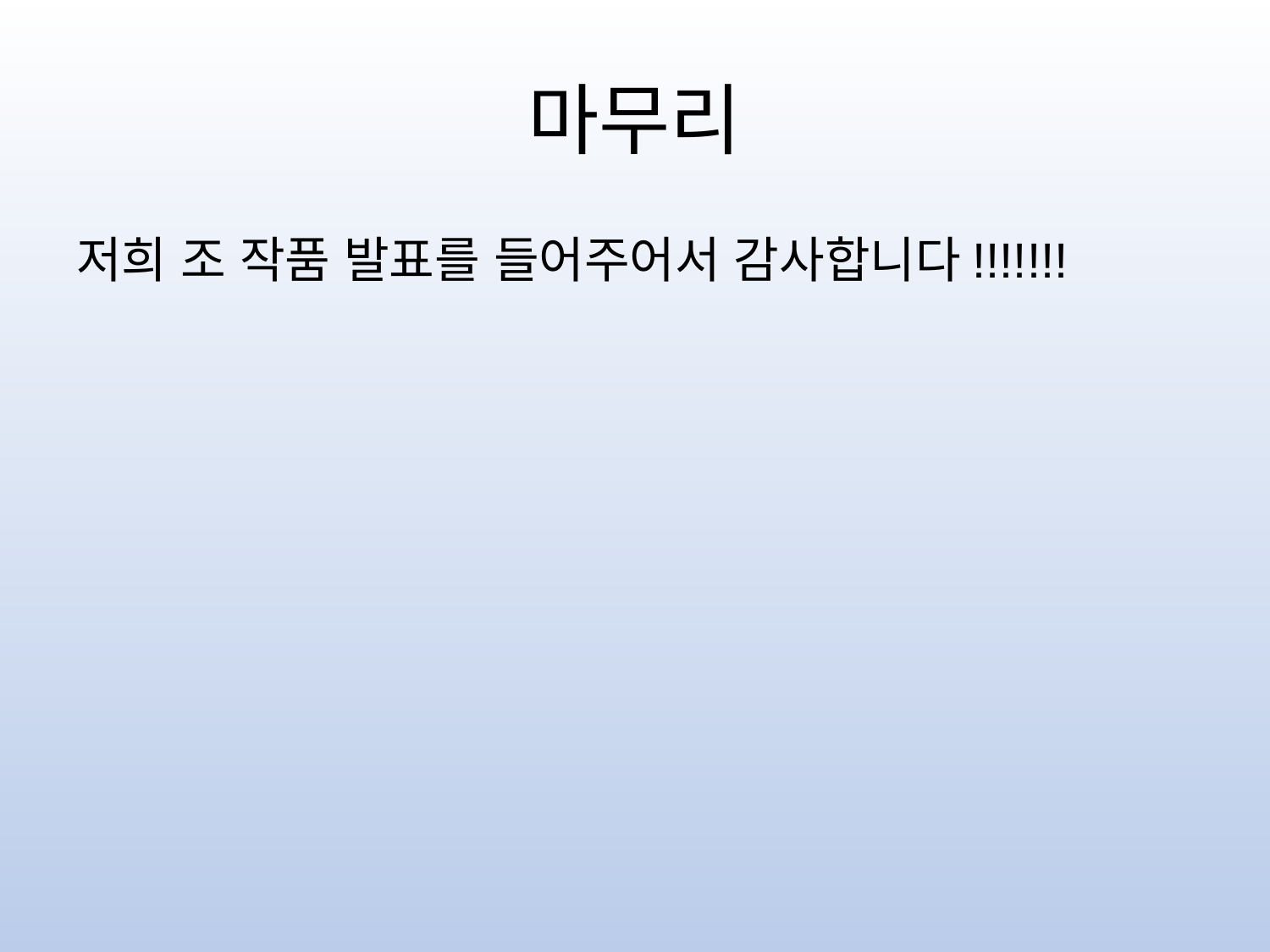

# 마무리
저희 조 작품 발표를 들어주어서 감사합니다!!!!!!!